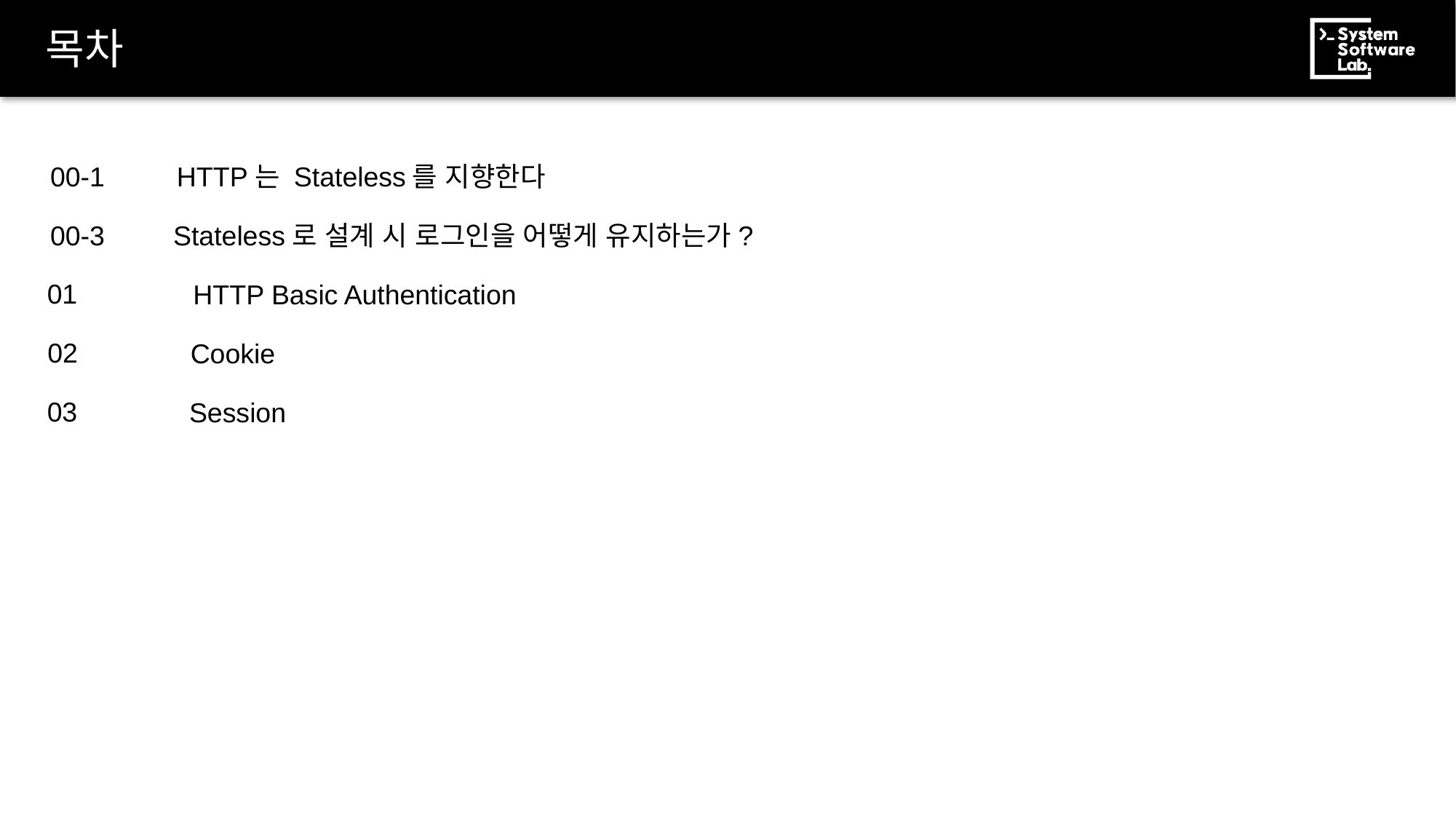

# 목차
00-1
HTTP는 Stateless를 지향한다
00-3
Stateless로 설계 시 로그인을 어떻게 유지하는가?
01
HTTP Basic Authentication
02
Cookie
03
Session